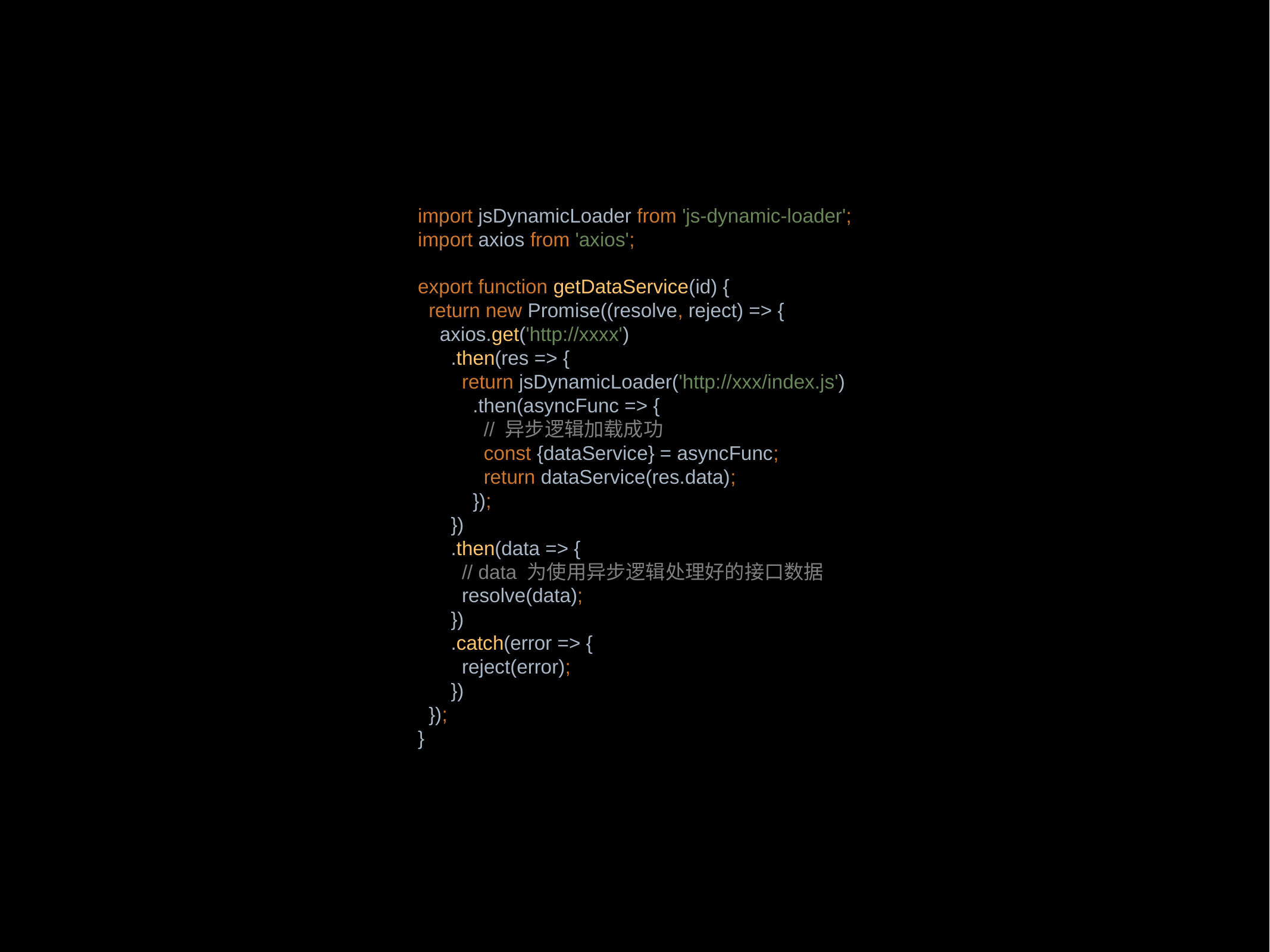

import jsDynamicLoader from 'js-dynamic-loader';
import axios from 'axios';

export function getDataService(id) {
  return new Promise((resolve, reject) => {
    axios.get('http://xxxx')
      .then(res => {
        return jsDynamicLoader('http://xxx/index.js')
          .then(asyncFunc => {
            // 异步逻辑加载成功
            const {dataService} = asyncFunc;
            return dataService(res.data);
          });
      })
      .then(data => {
        // data 为使用异步逻辑处理好的接口数据
        resolve(data);
      })
      .catch(error => {
        reject(error);
      })
  });
}